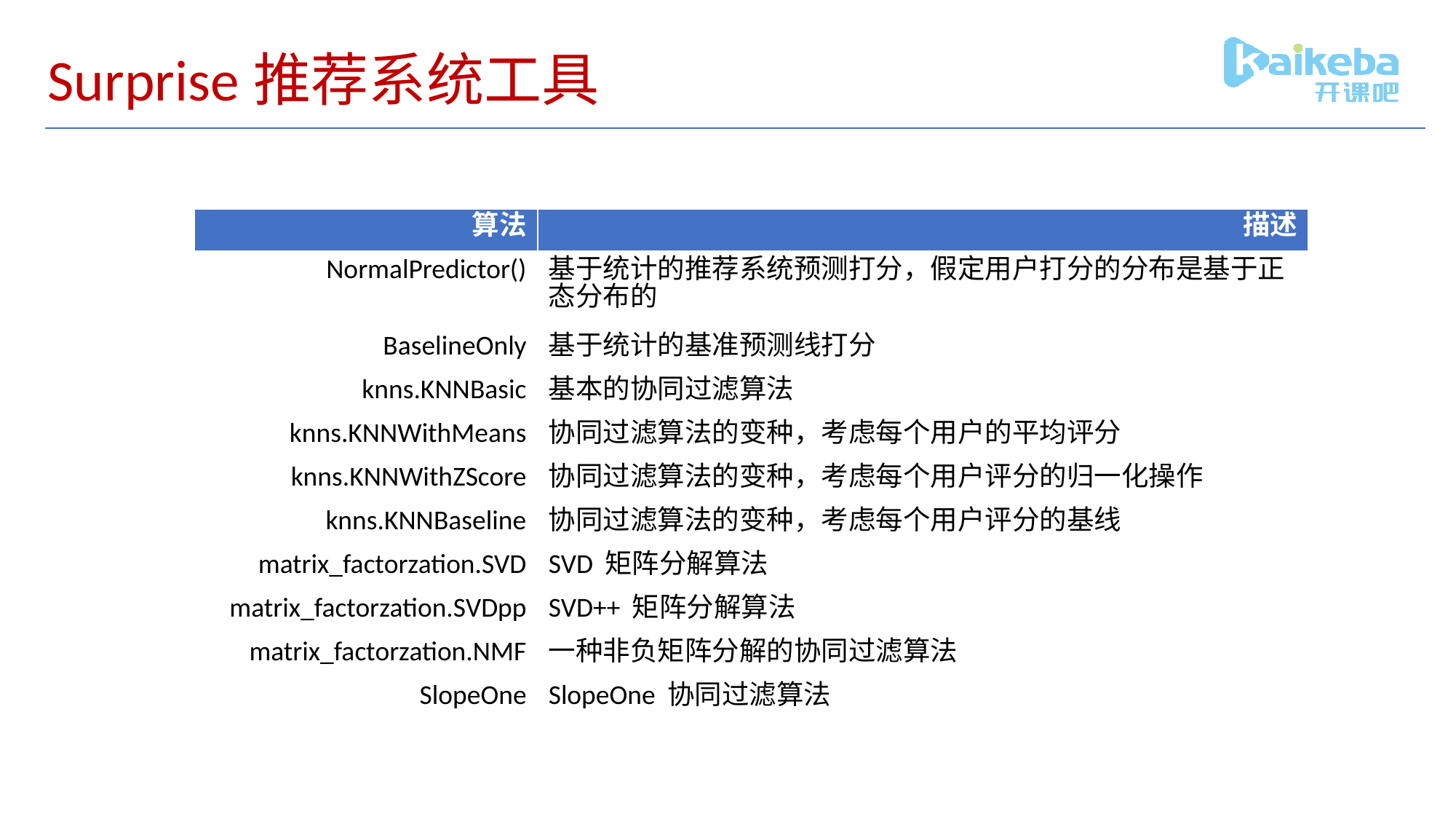

# Surprise推荐系统工具
| 算法 | 描述 |
| --- | --- |
| NormalPredictor() | 基于统计的推荐系统预测打分，假定用户打分的分布是基于正态分布的 |
| BaselineOnly | 基于统计的基准预测线打分 |
| knns.KNNBasic | 基本的协同过滤算法 |
| knns.KNNWithMeans | 协同过滤算法的变种，考虑每个用户的平均评分 |
| knns.KNNWithZScore | 协同过滤算法的变种，考虑每个用户评分的归一化操作 |
| knns.KNNBaseline | 协同过滤算法的变种，考虑每个用户评分的基线 |
| matrix\_factorzation.SVD | SVD 矩阵分解算法 |
| matrix\_factorzation.SVDpp | SVD++ 矩阵分解算法 |
| matrix\_factorzation.NMF | 一种非负矩阵分解的协同过滤算法 |
| SlopeOne | SlopeOne 协同过滤算法 |